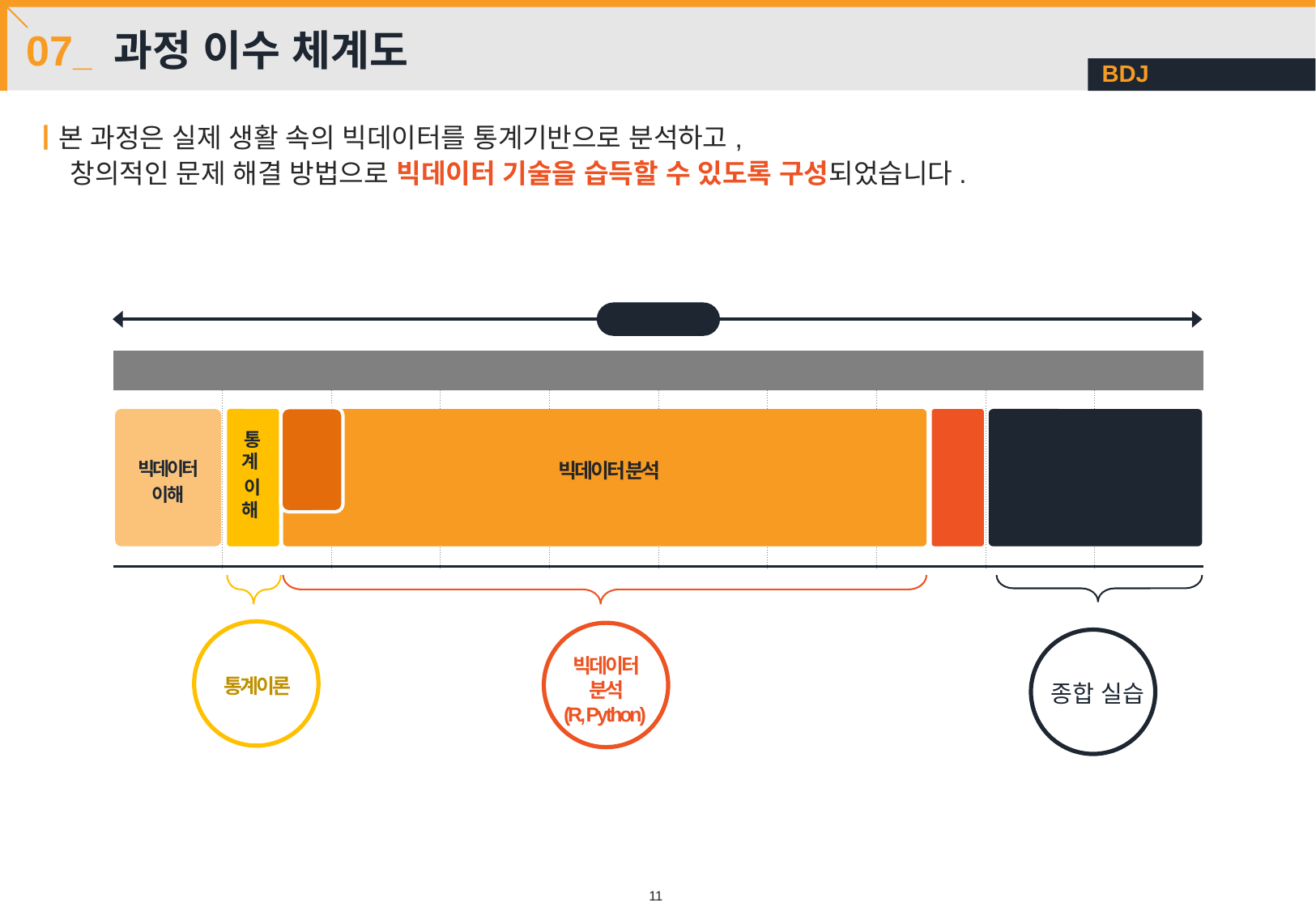

# 07_ 과정 이수 체계도
ㅣ본 과정은 실제 생활 속의 빅데이터를 통계기반으로 분석하고,
    창의적인 문제 해결 방법으로 빅데이터 기술을 습득할 수 있도록 구성되었습니다.

10D

| 1D | 2D | 3D | 4D | 5D | 6D | 7D | 8D | 9D | 10D |
| --- | --- | --- | --- | --- | --- | --- | --- | --- | --- |
|  |  |  |  |  |  |  |  |  |  |

통계
이해
실습
환경
구축
시각화
빅데이터
이해
빅데이터 분석
빅데이터 종합 실습
빅데이터 분석

종합 실습

통계이론

빅데이터
분석
(R, Python)